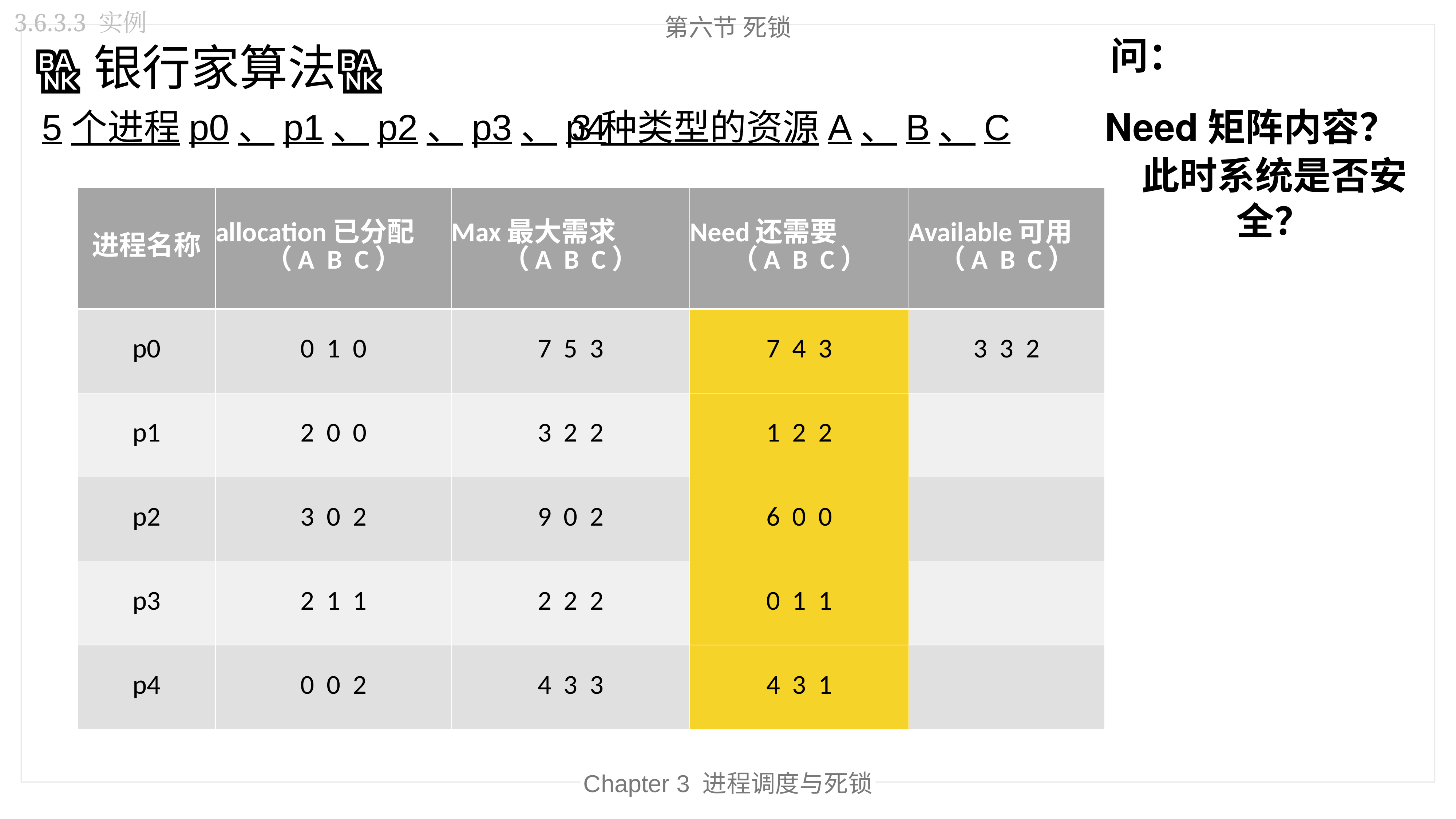

3.6.3.3 实例
第六节 死锁
问：
🏦银行家算法🏦
Need矩阵内容？
5个进程p0、p1、p2、p3、p4
3种类型的资源A、B、C
此时系统是否安全？
| 进程名称 | allocation已分配 （A B C） | Max最大需求 （A B C） | Need还需要 （A B C） | Available可用 （A B C） |
| --- | --- | --- | --- | --- |
| p0 | 0 1 0 | 7 5 3 | 7 4 3 | 3 3 2 |
| p1 | 2 0 0 | 3 2 2 | 1 2 2 |  |
| p2 | 3 0 2 | 9 0 2 | 6 0 0 |  |
| p3 | 2 1 1 | 2 2 2 | 0 1 1 |  |
| p4 | 0 0 2 | 4 3 3 | 4 3 1 |  |
Chapter 3 进程调度与死锁